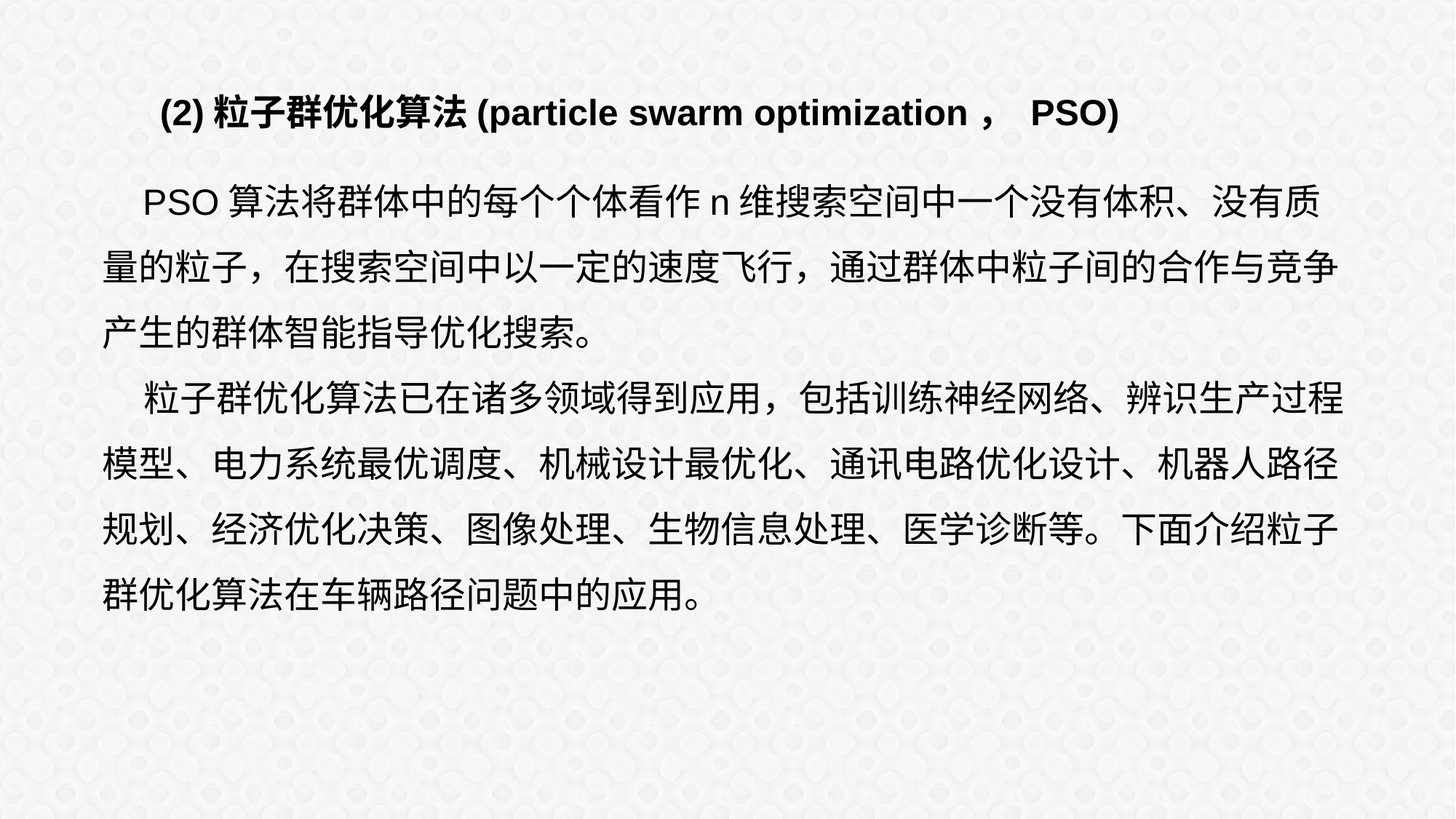

(2)粒子群优化算法(particle swarm optimization， PSO)
    PSO算法将群体中的每个个体看作n维搜索空间中一个没有体积、没有质量的粒子，在搜索空间中以一定的速度飞行，通过群体中粒子间的合作与竞争产生的群体智能指导优化搜索。
    粒子群优化算法已在诸多领域得到应用，包括训练神经网络、辨识生产过程模型、电力系统最优调度、机械设计最优化、通讯电路优化设计、机器人路径规划、经济优化决策、图像处理、生物信息处理、医学诊断等。下面介绍粒子群优化算法在车辆路径问题中的应用。